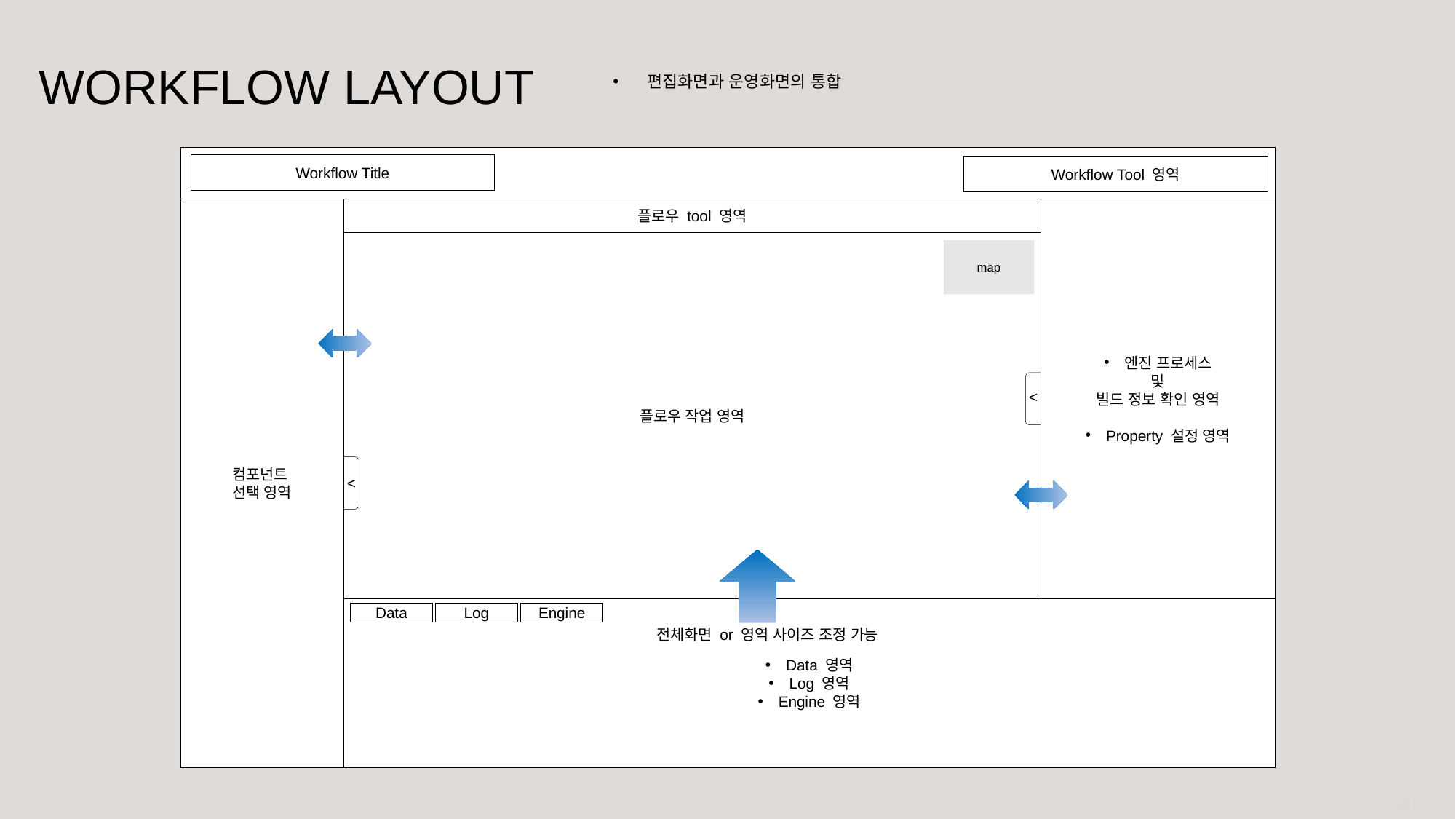

WORKFLOW LAYOUT
편집화면과 운영화면의 통합

Workflow Title
Workflow Tool 영역
컴포넌트
선택 영역
엔진 프로세스
및
빌드 정보 확인 영역

Property 설정 영역
플로우 tool 영역
+ Engine
플로우 작업 영역
map

>
<

영역 전체로 펼쳐보기 가능
전체화면으로 로그 및 결과보기
영역 사이즈를 조정해서 보는 방식
Data 영역
Log 영역
Engine 영역
Data
Log
Engine
전체화면 or 영역 사이즈 조정 가능